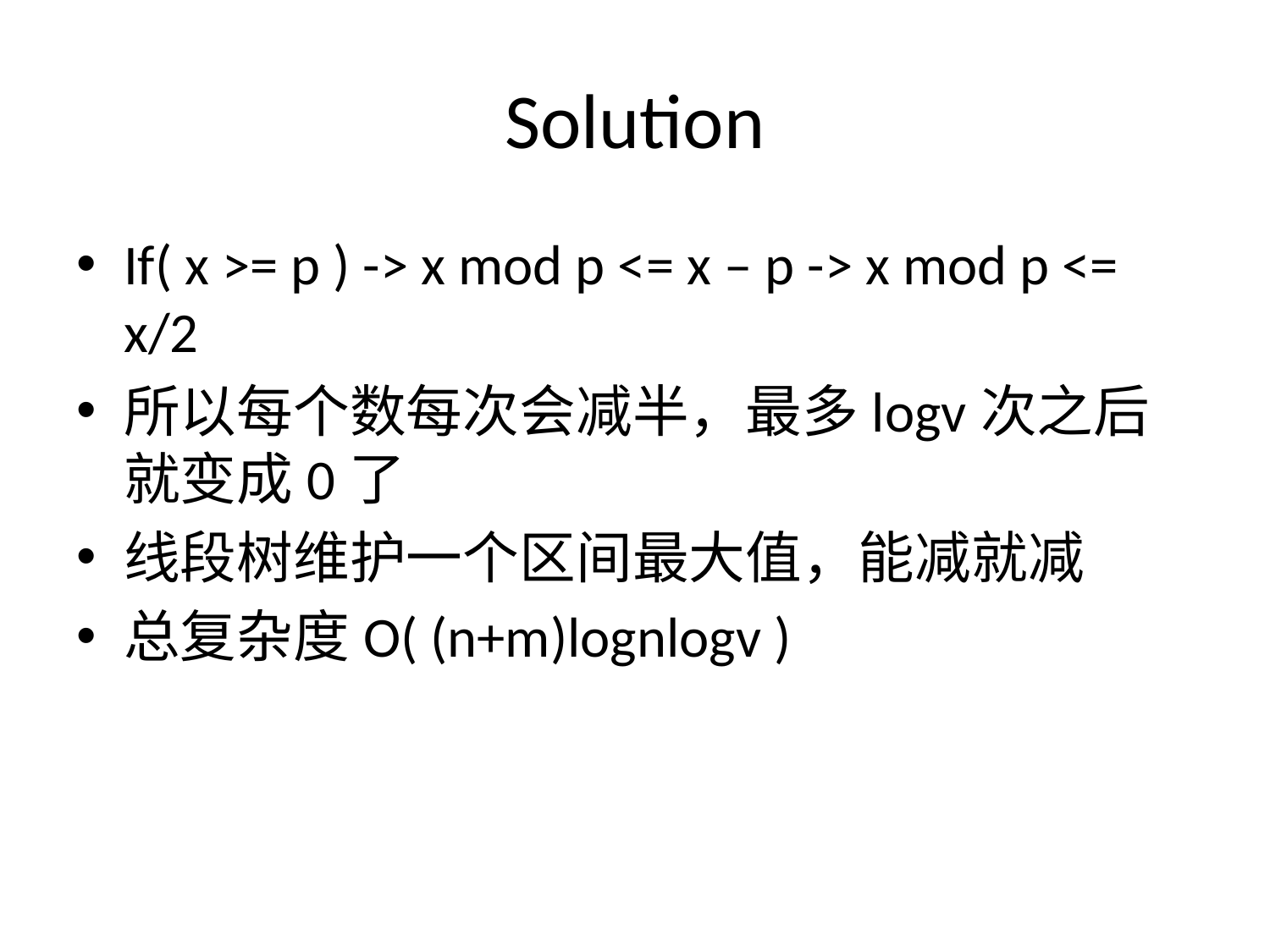

# Solution
If( x >= p ) -> x mod p <= x – p -> x mod p <= x/2
所以每个数每次会减半，最多logv次之后就变成0了
线段树维护一个区间最大值，能减就减
总复杂度O( (n+m)lognlogv )